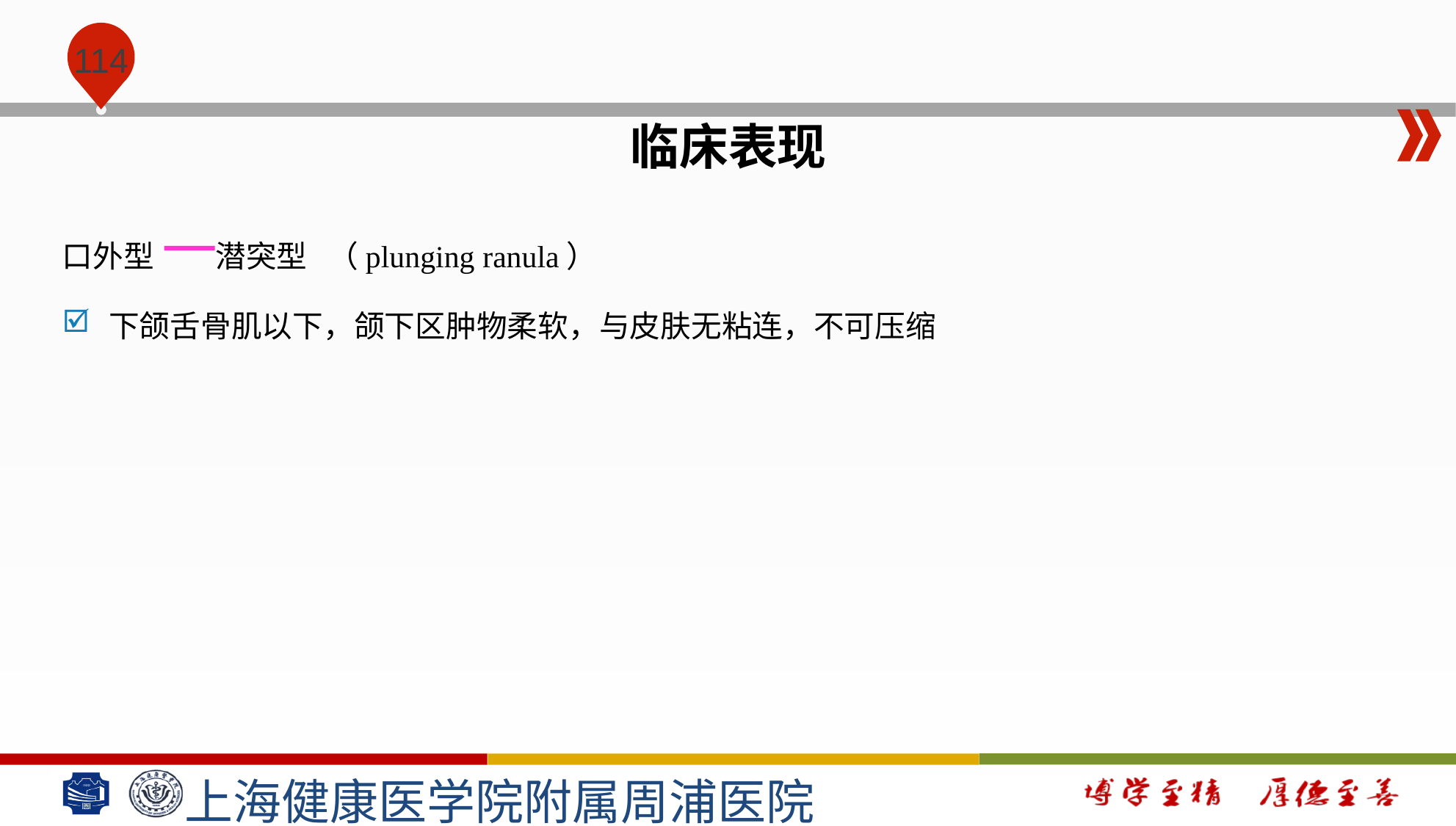

#

临床表现
口外型         潜突型   （plunging ranula）

下颌舌骨肌以下，颌下区肿物柔软，与皮肤无粘连，不可压缩